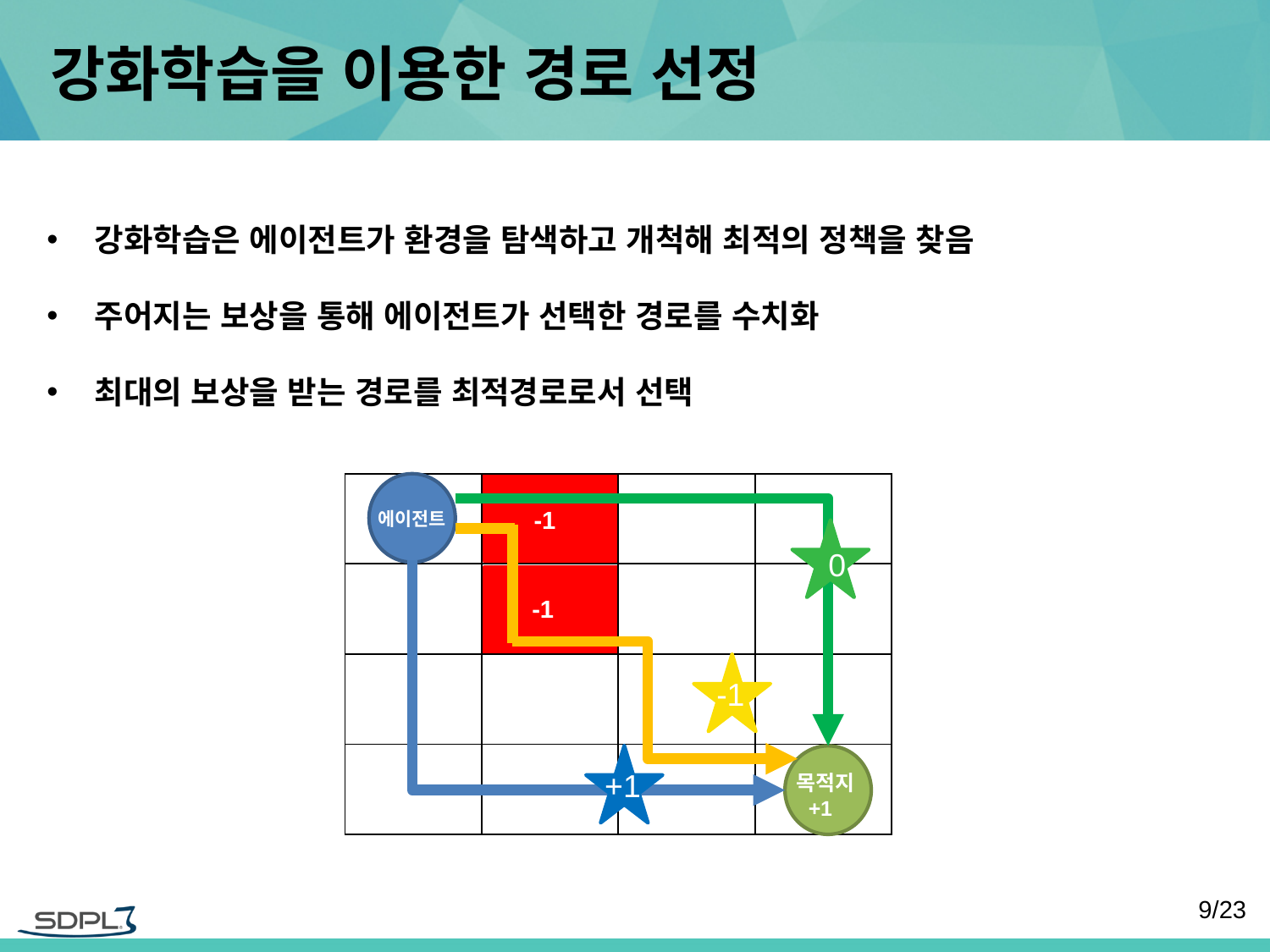

# 강화학습을 이용한 경로 선정
강화학습은 에이전트가 환경을 탐색하고 개척해 최적의 정책을 찾음
주어지는 보상을 통해 에이전트가 선택한 경로를 수치화
최대의 보상을 받는 경로를 최적경로로서 선택

|  |  |  |  |
| --- | --- | --- | --- |
|  |  |  |  |
|  |  |  |  |
|  |  |  |  |

-1
에이전트
0

-1

-1

+1
목적지
  +1
9/23